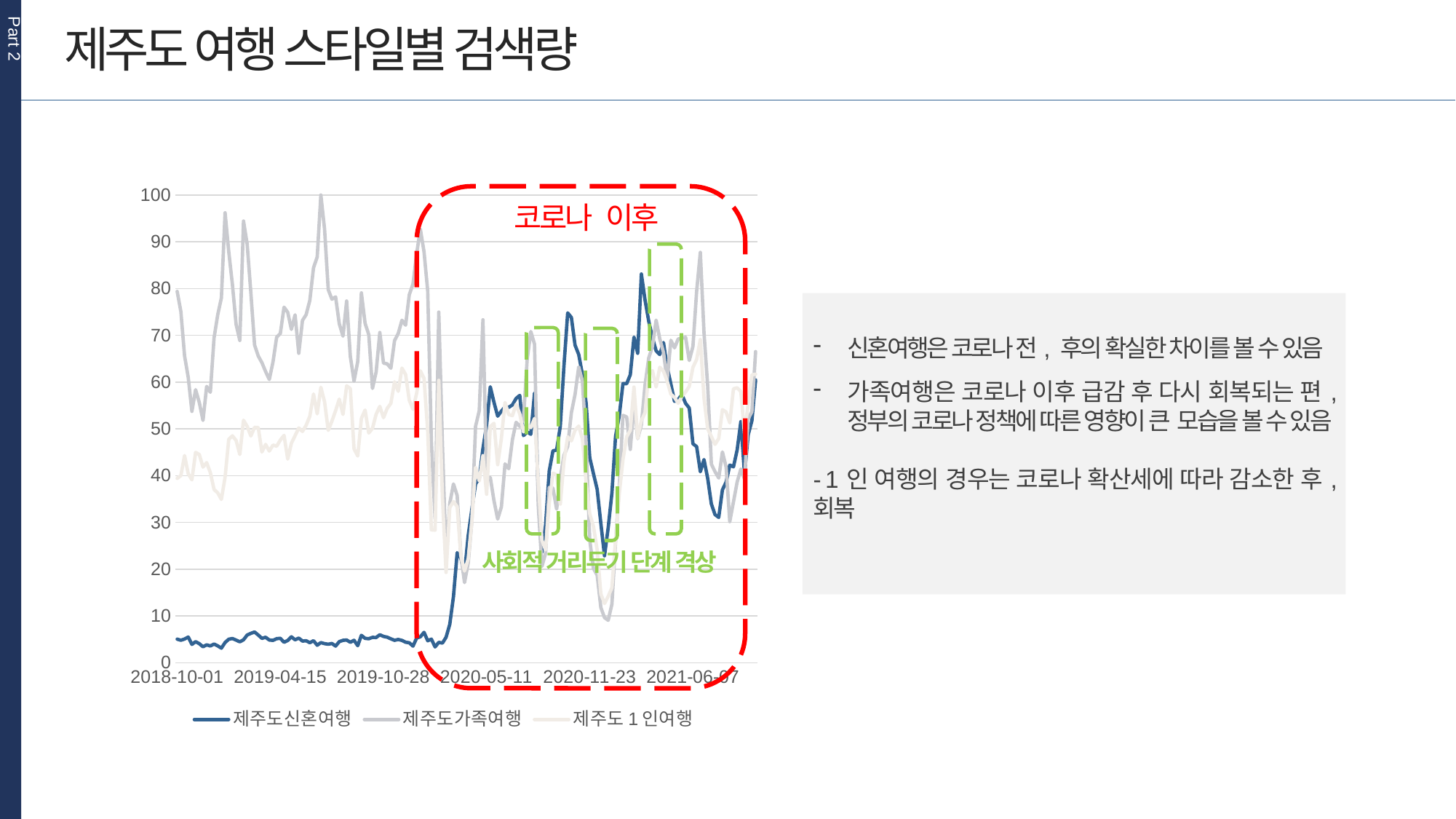

Part 2
제주도 여행 스타일별 검색량

### Chart

| Category | 제주도신혼여행 | 제주도가족여행 | 제주도1인여행 |
|---|---|---|---|
| 2018-10-01 | 5.02873 | 79.39415 | 39.39176 |
| 2018-10-08 | 4.78927 | 75.09578 | 39.99042 |
| 2018-10-15 | 5.06465 | 65.63697 | 44.28879 |
| 2018-10-22 | 5.47174 | 60.9794 | 40.37356 |
| 2018-10-29 | 3.90325 | 53.7476 | 39.09243 |
| 2018-11-05 | 4.48994 | 58.38122 | 44.97126 |
| 2018-11-12 | 4.0589 | 55.62739 | 44.50431 |
| 2018-11-19 | 3.40038 | 51.80795 | 41.82231 |
| 2018-11-26 | 3.80747 | 59.07567 | 42.76819 |
| 2018-12-03 | 3.568 | 57.83045 | 40.64894 |
| 2018-12-10 | 3.98706 | 69.43247 | 37.04501 |
| 2018-12-17 | 3.59195 | 74.40134 | 36.30268 |
| 2018-12-24 | 3.10105 | 78.00526 | 34.90181 |
| 2018-12-31 | 4.31034 | 96.2045 | 39.66714 |
| 2019-01-07 | 5.01676 | 87.83524 | 47.77298 |
| 2019-01-14 | 5.16044 | 80.84291 | 48.50335 |
| 2019-01-21 | 4.82519 | 72.318 | 47.50957 |
| 2019-01-28 | 4.45402 | 68.91762 | 44.51628 |
| 2019-02-04 | 4.88505 | 94.43247 | 51.84386 |
| 2019-02-11 | 5.90277 | 89.49952 | 50.53879 |
| 2019-02-18 | 6.26197 | 79.09482 | 48.4794 |
| 2019-02-25 | 6.5613 | 67.97174 | 50.32327 |
| 2019-03-04 | 5.90277 | 65.5771 | 50.27538 |
| 2019-03-11 | 5.19636 | 64.16427 | 45.05507 |
| 2019-03-18 | 5.42385 | 62.26053 | 46.67145 |
| 2019-03-25 | 4.83716 | 60.56034 | 45.25862 |
| 2019-04-01 | 4.76532 | 64.29597 | 46.52777 |
| 2019-04-08 | 5.12452 | 69.58812 | 46.28831 |
| 2019-04-15 | 5.20833 | 70.40229 | 47.61733 |
| 2019-04-22 | 4.35823 | 76.01772 | 48.61111 |
| 2019-04-29 | 4.74137 | 74.92816 | 43.53448 |
| 2019-05-06 | 5.5316 | 71.26436 | 46.92289 |
| 2019-05-13 | 4.88505 | 74.37739 | 48.53927 |
| 2019-05-20 | 5.25622 | 66.16379 | 50.19157 |
| 2019-05-27 | 4.62164 | 73.18007 | 49.44923 |
| 2019-06-03 | 4.68151 | 74.41331 | 50.75431 |
| 2019-06-10 | 4.27442 | 77.46647 | 52.69396 |
| 2019-06-17 | 4.69348 | 84.43486 | 57.44731 |
| 2019-06-24 | 3.72365 | 86.76963 | 53.20881 |
| 2019-07-01 | 4.28639 | 100.0 | 58.89607 |
| 2019-07-08 | 4.07088 | 92.73227 | 55.78304 |
| 2019-07-15 | 3.93917 | 79.76532 | 49.67672 |
| 2019-07-22 | 4.1068 | 77.72988 | 51.65229 |
| 2019-07-29 | 3.54406 | 78.22078 | 53.89128 |
| 2019-08-05 | 4.50191 | 72.44971 | 56.35775 |
| 2019-08-12 | 4.77729 | 69.82758 | 53.08908 |
| 2019-08-19 | 4.83716 | 77.33477 | 59.1954 |
| 2019-08-26 | 4.35823 | 65.48132 | 58.60871 |
| 2019-09-02 | 4.78927 | 60.21312 | 45.73754 |
| 2019-09-09 | 3.62787 | 64.39176 | 44.18103 |
| 2019-09-16 | 5.84291 | 79.07088 | 52.21503 |
| 2019-09-23 | 5.19636 | 72.58141 | 54.02298 |
| 2019-09-30 | 5.11254 | 70.15086 | 49.11398 |
| 2019-10-07 | 5.41187 | 58.63266 | 50.10775 |
| 2019-10-14 | 5.37595 | 62.16475 | 53.125 |
| 2019-10-21 | 5.97461 | 70.60584 | 54.80124 |
| 2019-10-28 | 5.61542 | 64.05651 | 52.39463 |
| 2019-11-04 | 5.44779 | 63.90086 | 54.39415 |
| 2019-11-11 | 5.10057 | 62.96695 | 55.44779 |
| 2019-11-18 | 4.77729 | 68.86973 | 60.06944 |
| 2019-11-25 | 4.95689 | 70.41427 | 58.034 |
| 2019-12-02 | 4.75335 | 73.22796 | 62.9909 |
| 2019-12-09 | 4.37021 | 72.17432 | 61.63793 |
| 2019-12-16 | 4.25047 | 78.69971 | 56.11829 |
| 2019-12-23 | 3.53208 | 80.97461 | 54.19061 |
| 2019-12-30 | 5.28017 | 87.51197 | 57.66283 |
| 2020-01-06 | 5.51963 | 92.73227 | 62.41618 |
| 2020-01-13 | 6.48946 | 87.84722 | 60.81178 |
| 2020-01-20 | 4.68151 | 79.43007 | 49.48515 |
| 2020-01-27 | 5.02873 | 47.25814 | 28.40038 |
| 2020-02-03 | 3.36446 | 30.80699 | 28.34051 |
| 2020-02-10 | 4.34626 | 74.97605 | 60.38074 |
| 2020-02-17 | 4.19061 | 46.46791 | 35.18917 |
| 2020-02-24 | 5.43582 | 22.68917 | 19.28879 |
| 2020-03-02 | 8.18965 | 34.03975 | 33.18965 |
| 2020-03-09 | 14.14032 | 38.20641 | 34.44683 |
| 2020-03-16 | 23.51532 | 35.73994 | 33.35727 |
| 2020-03-23 | 22.32998 | 23.09626 | 22.96455 |
| 2020-03-30 | 19.08524 | 17.12164 | 19.58812 |
| 2020-04-06 | 27.19109 | 21.32423 | 22.21024 |
| 2020-04-13 | 32.86637 | 30.43582 | 30.31609 |
| 2020-04-20 | 38.20641 | 50.52681 | 41.75047 |
| 2020-04-27 | 39.45162 | 53.86733 | 38.85296 |
| 2020-05-04 | 45.80938 | 73.32375 | 44.26484 |
| 2020-05-11 | 50.85009 | 39.76293 | 36.01532 |
| 2020-05-18 | 58.99185 | 39.60727 | 50.47892 |
| 2020-05-25 | 55.66331 | 34.61446 | 51.18534 |
| 2020-06-01 | 52.71791 | 30.7112 | 42.33716 |
| 2020-06-08 | 53.79549 | 33.30938 | 47.96455 |
| 2020-06-15 | 54.70545 | 42.49281 | 55.63936 |
| 2020-06-22 | 54.60967 | 41.47509 | 53.05316 |
| 2020-06-29 | 55.11254 | 47.70114 | 52.82567 |
| 2020-07-06 | 56.50143 | 51.40086 | 55.24425 |
| 2020-07-13 | 57.15996 | 50.52681 | 53.20881 |
| 2020-07-20 | 48.56321 | 52.05938 | 49.35344 |
| 2020-07-27 | 49.34147 | 64.83477 | 50.9339 |
| 2020-08-03 | 48.85057 | 70.80938 | 50.25143 |
| 2020-08-10 | 57.60296 | 68.11542 | 52.23898 |
| 2020-08-17 | 37.59578 | 33.89607 | 39.06848 |
| 2020-08-24 | 23.67097 | 20.56992 | 26.17337 |
| 2020-08-31 | 29.34626 | 23.35967 | 24.10201 |
| 2020-09-07 | 40.99616 | 37.46408 | 34.11159 |
| 2020-09-14 | 45.29454 | 37.30842 | 40.52921 |
| 2020-09-21 | 45.48611 | 32.83045 | 40.12212 |
| 2020-09-28 | 50.56273 | 39.60727 | 33.90804 |
| 2020-10-05 | 63.57758 | 44.33668 | 43.06752 |
| 2020-10-12 | 74.79645 | 46.24042 | 48.2998 |
| 2020-10-19 | 73.82662 | 53.47222 | 47.43773 |
| 2020-10-26 | 67.91187 | 57.32758 | 49.68869 |
| 2020-11-02 | 65.90038 | 63.25431 | 50.61063 |
| 2020-11-09 | 61.60201 | 60.1772 | 47.8568 |
| 2020-11-16 | 55.51963 | 47.06657 | 38.51772 |
| 2020-11-23 | 43.79789 | 26.14942 | 31.81273 |
| 2020-11-30 | 40.40948 | 20.13888 | 29.11877 |
| 2020-12-07 | 37.08093 | 18.71408 | 24.12595 |
| 2020-12-14 | 29.77729 | 11.7816 | 14.66714 |
| 2020-12-21 | 22.84482 | 9.62643 | 12.65565 |
| 2020-12-28 | 28.86733 | 9.06369 | 14.17624 |
| 2021-01-04 | 36.26676 | 12.48802 | 16.00814 |
| 2021-01-11 | 48.39559 | 25.83812 | 26.34099 |
| 2021-01-18 | 52.80172 | 37.59578 | 36.07519 |
| 2021-01-25 | 59.66235 | 52.88553 | 43.37883 |
| 2021-02-01 | 59.65038 | 52.56226 | 48.28783 |
| 2021-02-08 | 61.56609 | 45.60584 | 49.70067 |
| 2021-02-15 | 69.62404 | 55.60344 | 58.93199 |
| 2021-02-22 | 66.16379 | 47.91666 | 48.04837 |
| 2021-03-01 | 83.10584 | 50.88601 | 51.76005 |
| 2021-03-08 | 77.56226 | 59.33908 | 53.47222 |
| 2021-03-15 | 73.03639 | 65.14607 | 61.51819 |
| 2021-03-22 | 69.50431 | 67.60057 | 62.44013 |
| 2021-03-29 | 66.69061 | 73.23994 | 58.96791 |
| 2021-04-05 | 65.8884 | 69.25287 | 63.18247 |
| 2021-04-12 | 68.45067 | 66.35536 | 62.33237 |
| 2021-04-19 | 63.20641 | 60.3568 | 60.23706 |
| 2021-04-26 | 59.61446 | 68.94157 | 57.42337 |
| 2021-05-03 | 55.8908 | 67.33716 | 56.71695 |
| 2021-05-10 | 56.27394 | 69.22892 | 55.47174 |
| 2021-05-17 | 57.32758 | 69.3726 | 56.95641 |
| 2021-05-24 | 55.45977 | 69.57614 | 57.90229 |
| 2021-05-31 | 54.46599 | 64.61925 | 59.06369 |
| 2021-06-07 | 46.80316 | 67.63649 | 63.15852 |
| 2021-06-14 | 46.2045 | 79.4181 | 64.83477 |
| 2021-06-21 | 40.82854 | 87.73946 | 69.08524 |
| 2021-06-28 | 43.42672 | 70.60584 | 56.63314 |
| 2021-07-05 | 39.4157 | 59.1954 | 50.0 |
| 2021-07-12 | 33.92001 | 42.42097 | 48.35967 |
| 2021-07-19 | 31.65708 | 40.84051 | 46.68342 |
| 2021-07-26 | 31.05842 | 39.47557 | 47.94061 |
| 2021-08-02 | 36.94923 | 45.05507 | 54.1068 |
| 2021-08-09 | 38.60153 | 41.81034 | 53.60392 |
| 2021-08-16 | 42.24137 | 30.16044 | 51.28113 |
| 2021-08-23 | 41.88218 | 34.375 | 58.57279 |
| 2021-08-30 | 45.49808 | 38.63745 | 58.77634 |
| 2021-09-06 | 51.54454 | 41.39128 | 57.98611 |
| 2021-09-13 | 40.38553 | 39.26005 | 48.94636 |
| 2021-09-20 | 48.75478 | 52.16714 | 55.37595 |
| 2021-09-27 | 51.73611 | 53.66379 | 61.53017 |
| 2021-10-04 | 60.46455 | 66.53496 | 61.69779 |
코로나  이후

신혼여행은 코로나 전, 후의 확실한 차이를 볼 수 있음

가족여행은 코로나 이후 급감 후 다시 회복되는 편, 정부의 코로나 정책에 따른 영향이 큰  모습을 볼 수 있음

- 1인 여행의 경우는 코로나 확산세에 따라 감소한 후, 회복

사회적 거리두기 단계 격상